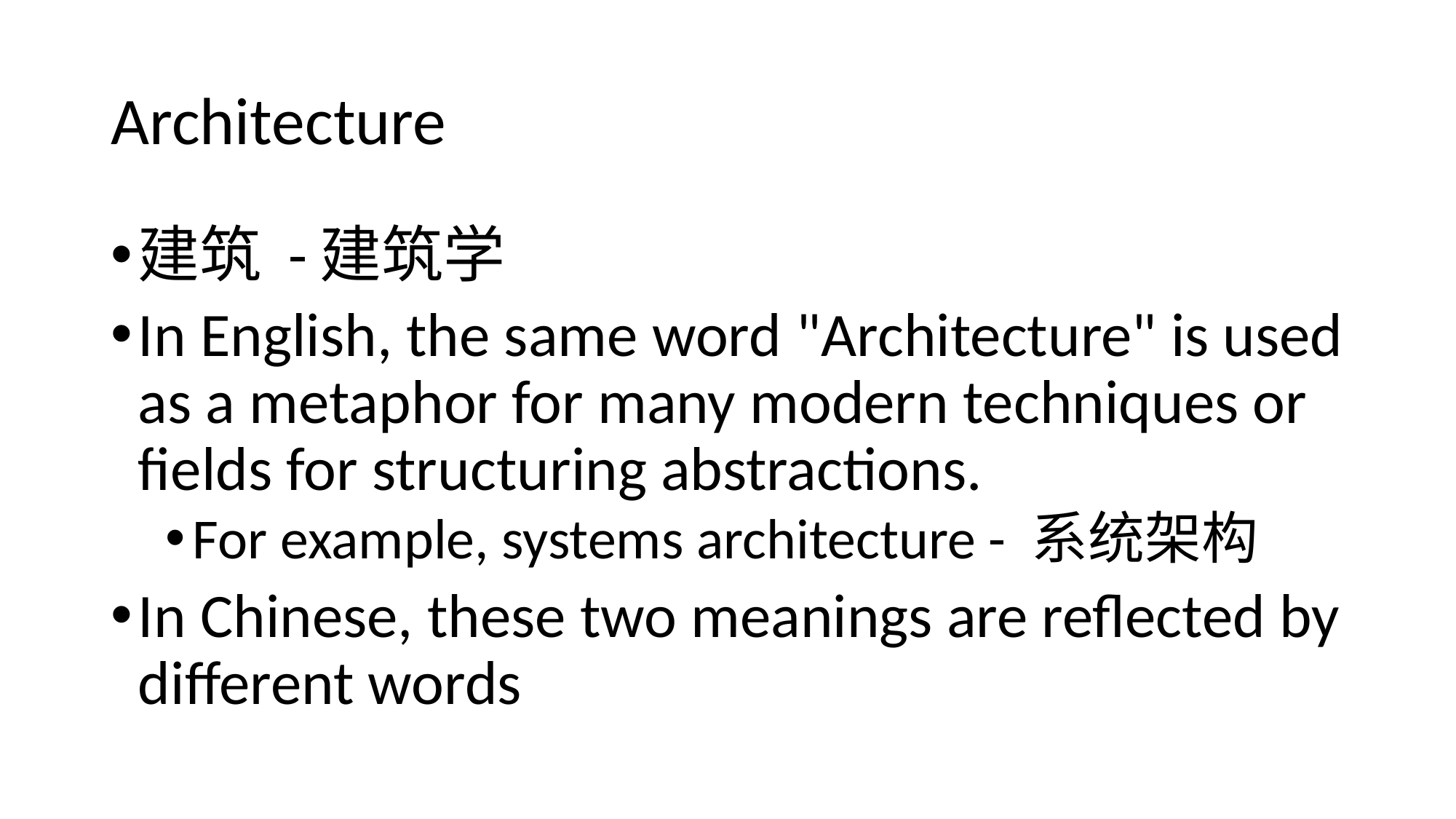

# Architecture
建筑 -建筑学
In English, the same word "Architecture" is used as a metaphor for many modern techniques or fields for structuring abstractions.
For example, systems architecture - 系统架构
In Chinese, these two meanings are reflected by different words